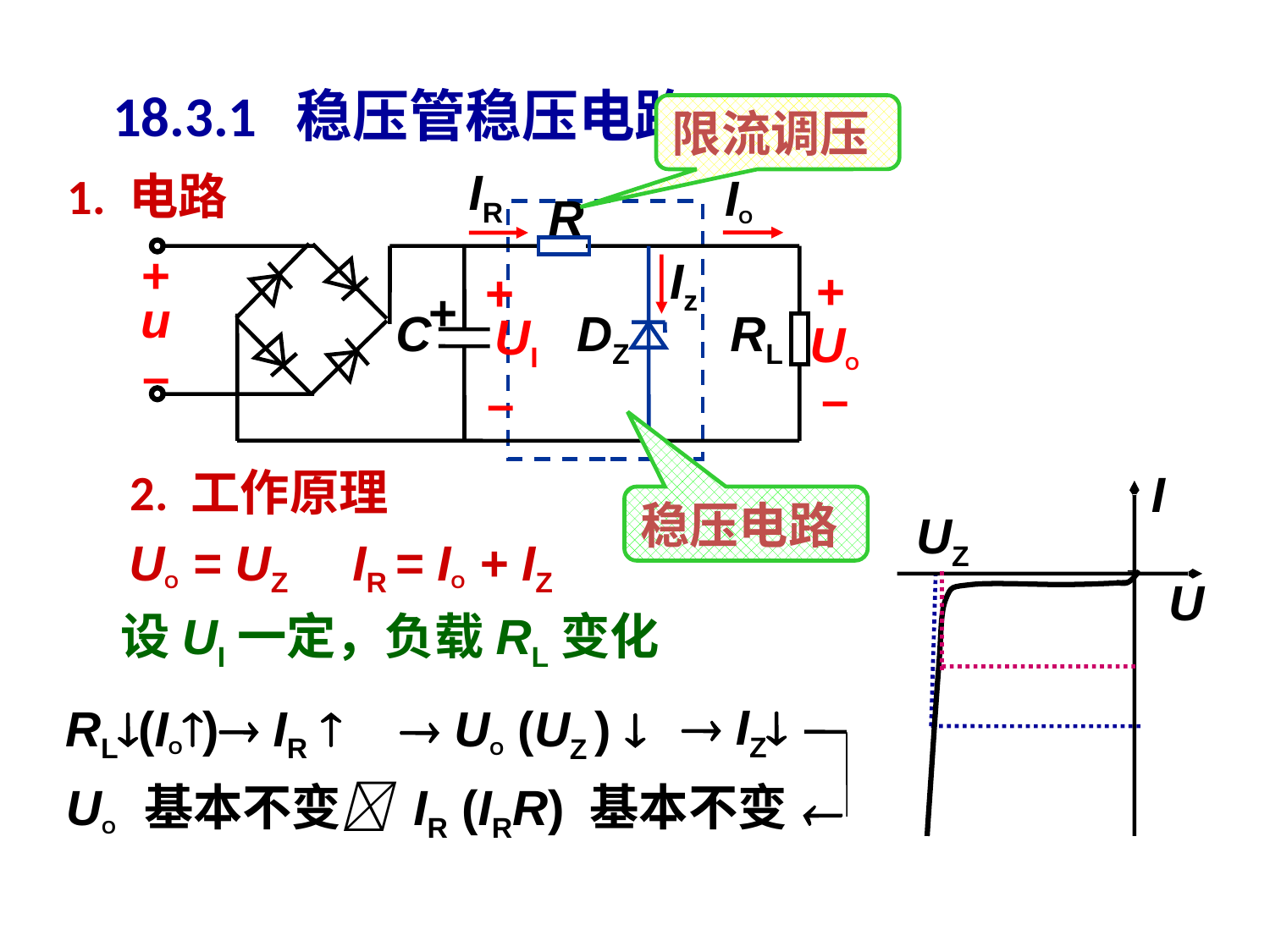

# 18.3.1  稳压管稳压电路
限流调压
1. 电路
IR
IO
R

+

Iz

+
+
UI
–

+

u

C
DZ
RL
UO

–

–

2. 工作原理
I

UZ
U

稳压电路
UO = UZ        IR = IO + IZ

设UI一定，负载RL变化

→ IZ↓
→ UO (UZ ) ↓
RL↓(IO↑)→ IR ↑

UO  基本不变← IR (IRR) 基本不变

←